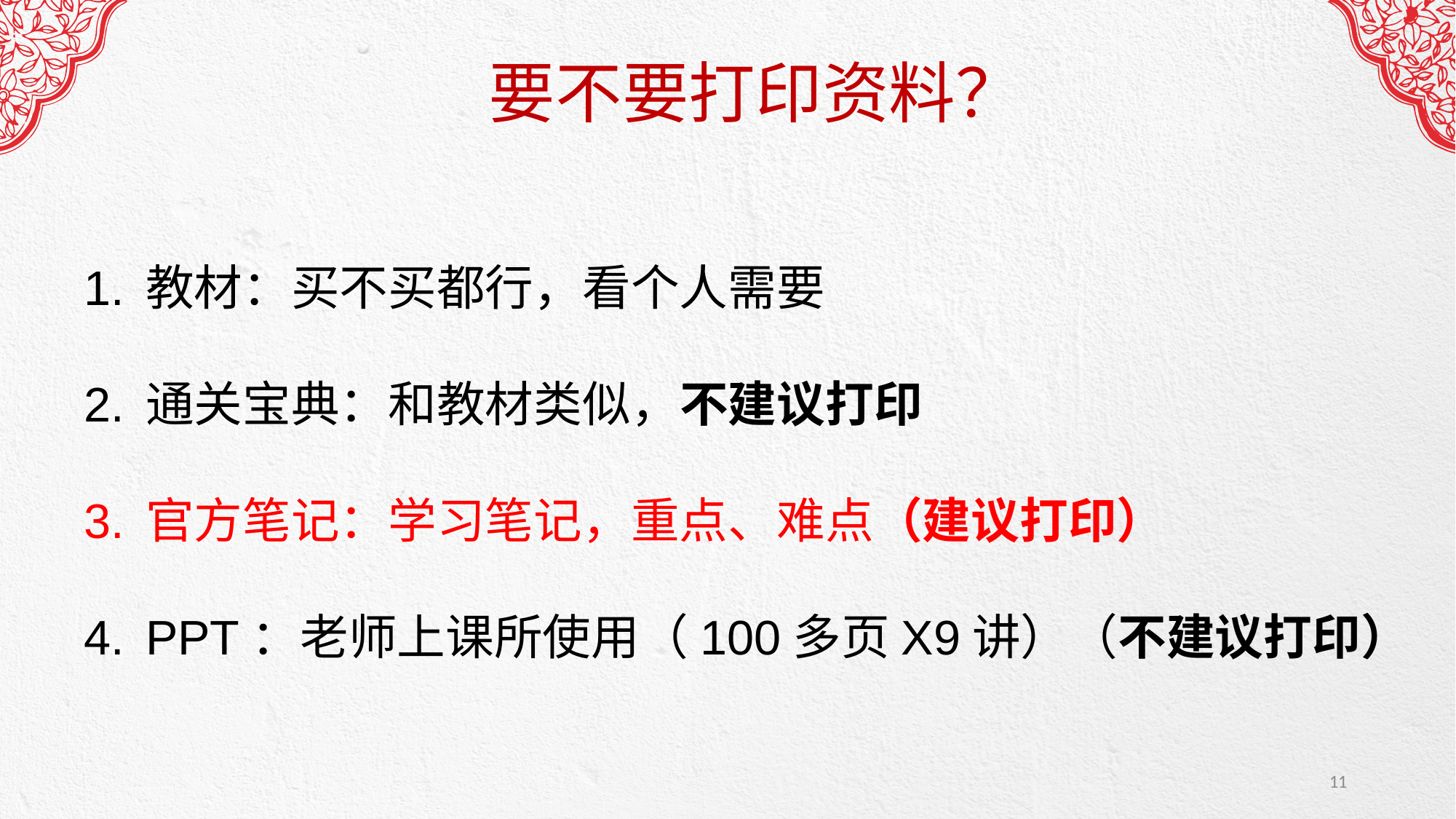

要不要打印资料？
教材：买不买都行，看个人需要
通关宝典：和教材类似，不建议打印
官方笔记：学习笔记，重点、难点（建议打印）
PPT：老师上课所使用（100多页X9讲）（不建议打印）
11